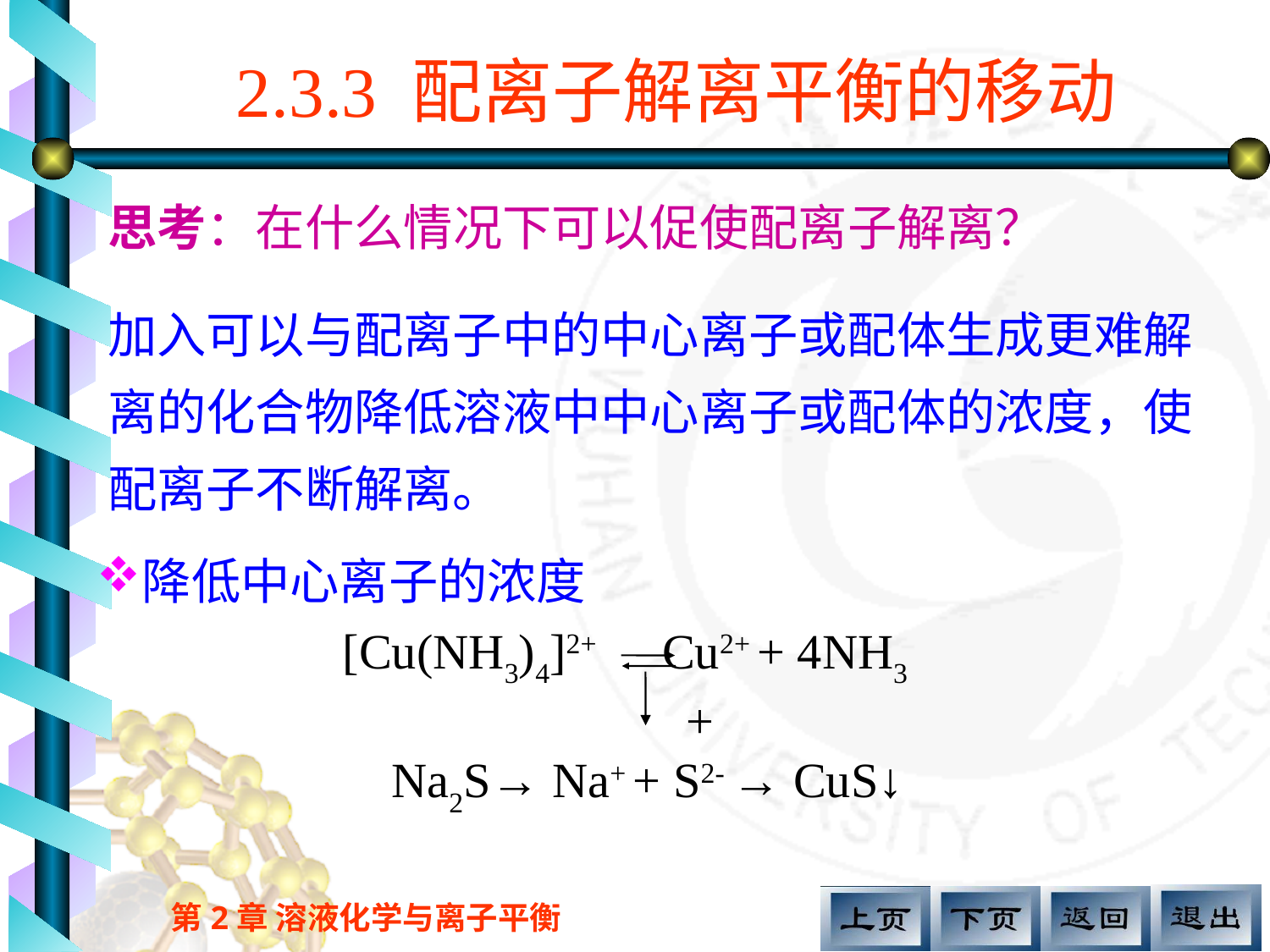

# 2.3.3 配离子解离平衡的移动
思考：在什么情况下可以促使配离子解离？
加入可以与配离子中的中心离子或配体生成更难解离的化合物降低溶液中中心离子或配体的浓度，使配离子不断解离。
降低中心离子的浓度
                    [Cu(NH3)4]2+       Cu2+ + 4NH3
                                                +
                        Na2S→ Na+ + S2- → CuS↓